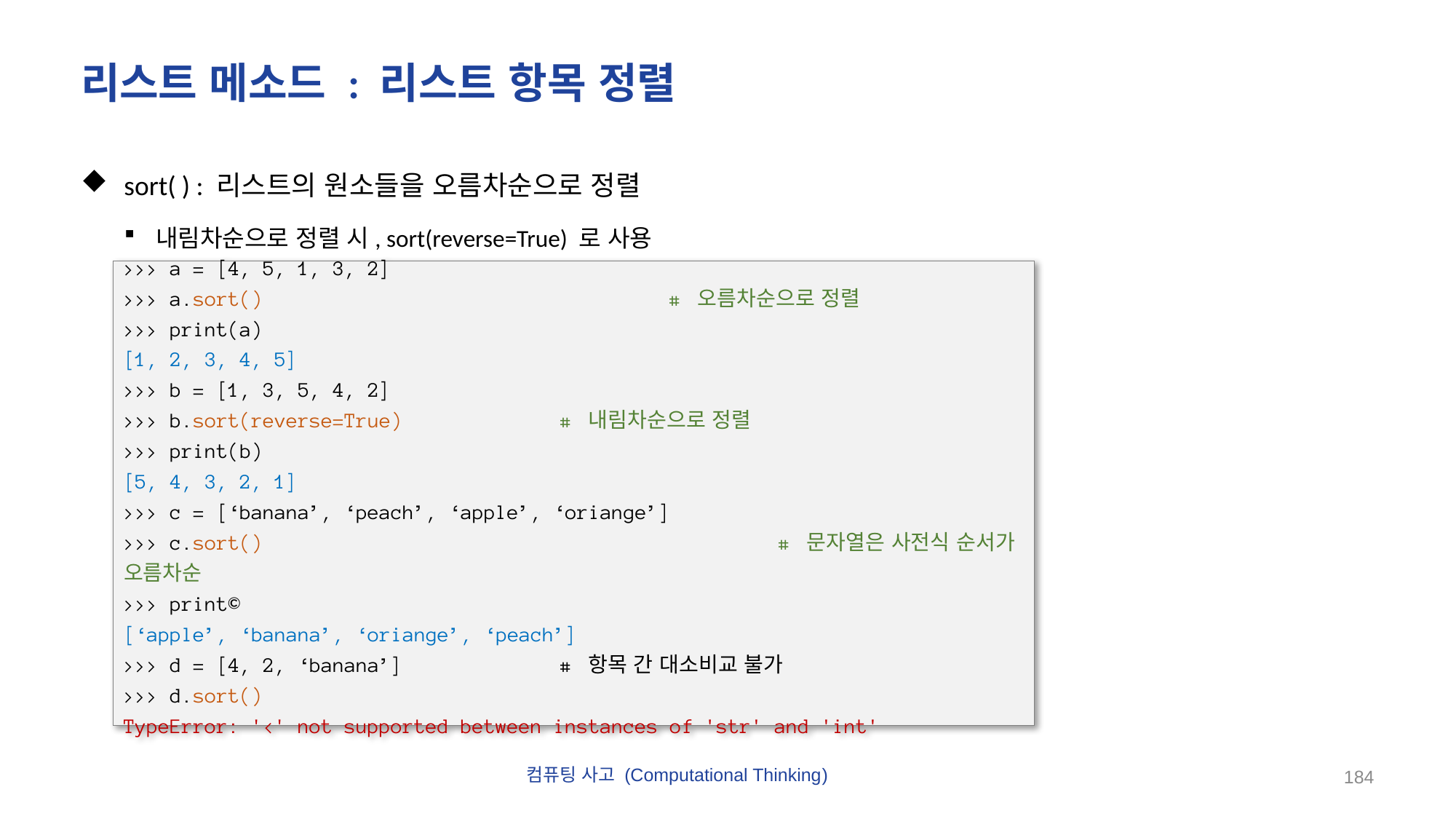

# 리스트 메소드 : 리스트 항목 정렬
sort( ) : 리스트의 원소들을 오름차순으로 정렬
내림차순으로 정렬 시, sort(reverse=True) 로 사용
>>> a = [4, 5, 1, 3, 2]
>>> a.sort() 				# 오름차순으로 정렬
>>> print(a)
[1, 2, 3, 4, 5]
>>> b = [1, 3, 5, 4, 2]
>>> b.sort(reverse=True)		# 내림차순으로 정렬
>>> print(b)
[5, 4, 3, 2, 1]
>>> c = [‘banana’, ‘peach’, ‘apple’, ‘oriange’]
>>> c.sort()					# 문자열은 사전식 순서가 오름차순
>>> print©
[‘apple’, ‘banana’, ‘oriange’, ‘peach’]
>>> d = [4, 2, ‘banana’]		# 항목 간 대소비교 불가
>>> d.sort()
TypeError: '<' not supported between instances of 'str' and 'int'